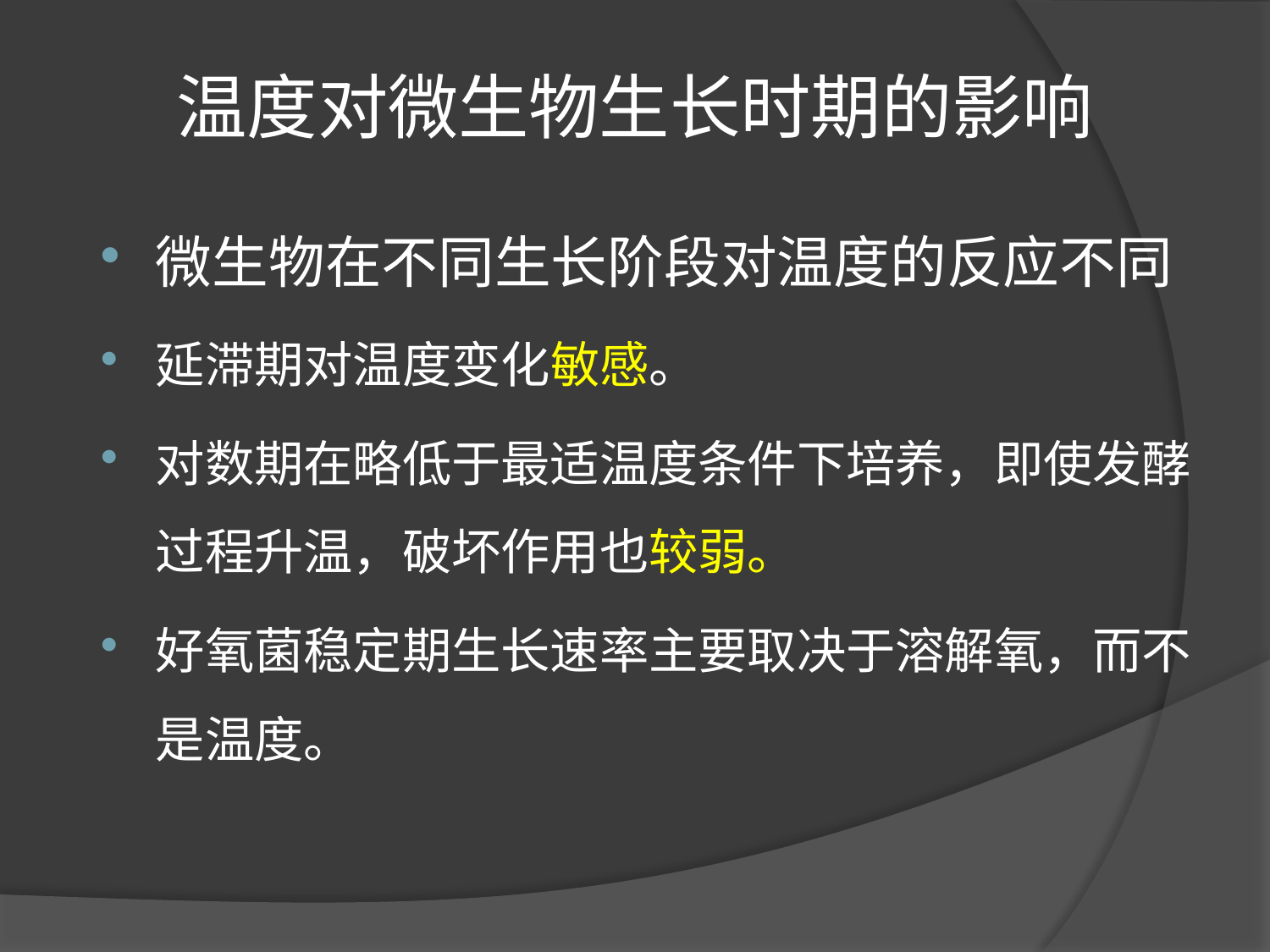

温度对微生物生长时期的影响
# 微生物在不同生长阶段对温度的反应不同
延滞期对温度变化敏感。
对数期在略低于最适温度条件下培养，即使发酵过程升温，破坏作用也较弱。
好氧菌稳定期生长速率主要取决于溶解氧，而不是温度。